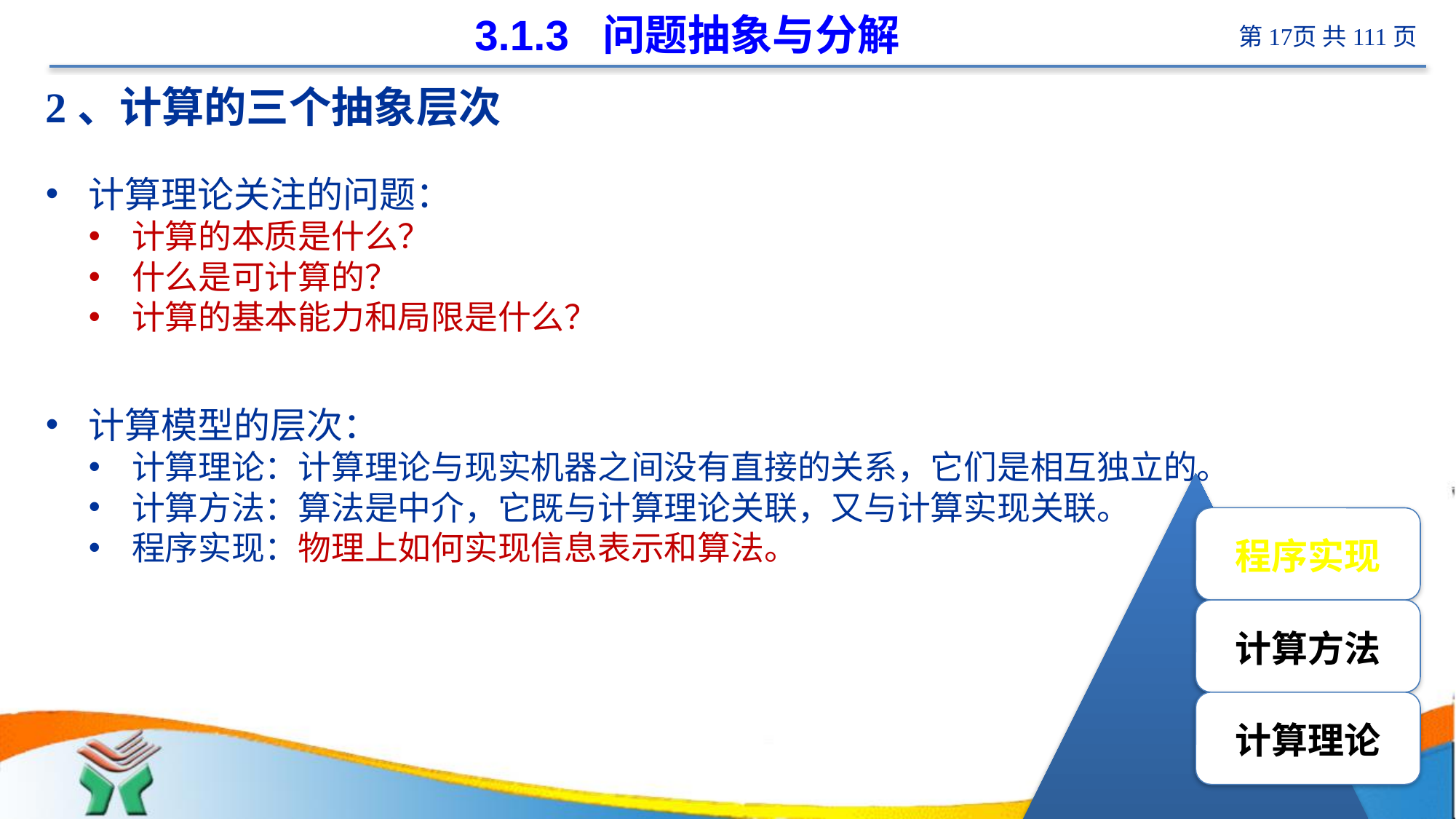

# 3.1.3  问题抽象与分解
2、计算的三个抽象层次

计算理论关注的问题：
计算的本质是什么？
什么是可计算的？
计算的基本能力和局限是什么？

计算模型的层次：
计算理论：计算理论与现实机器之间没有直接的关系，它们是相互独立的。
计算方法：算法是中介，它既与计算理论关联，又与计算实现关联。
程序实现：物理上如何实现信息表示和算法。

程序实现
计算方法
计算理论